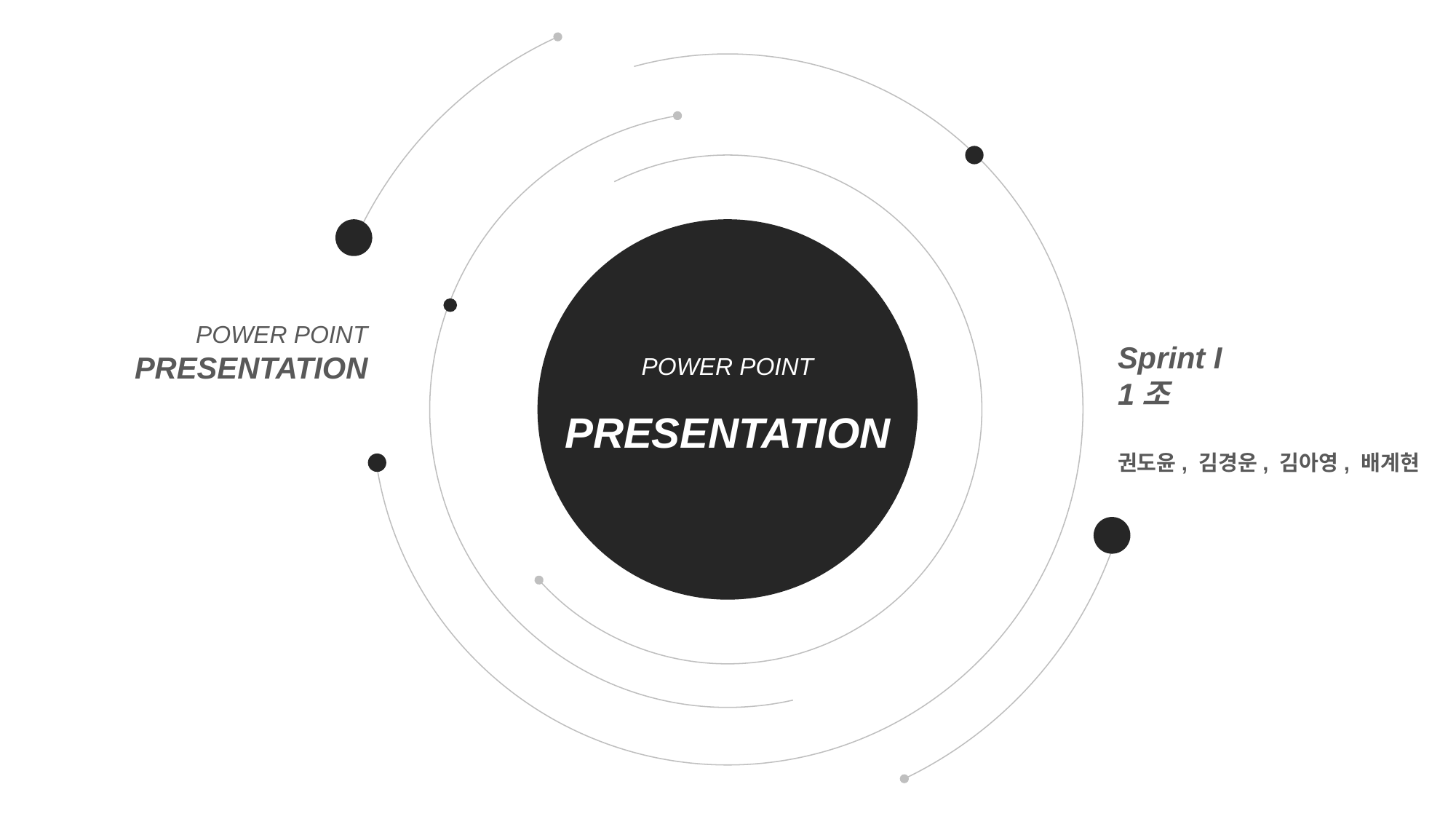

POWER POINT PRESENTATION

Sprint I
1조
권도윤, 김경운, 김아영, 배계현
POWER POINT PRESENTATION